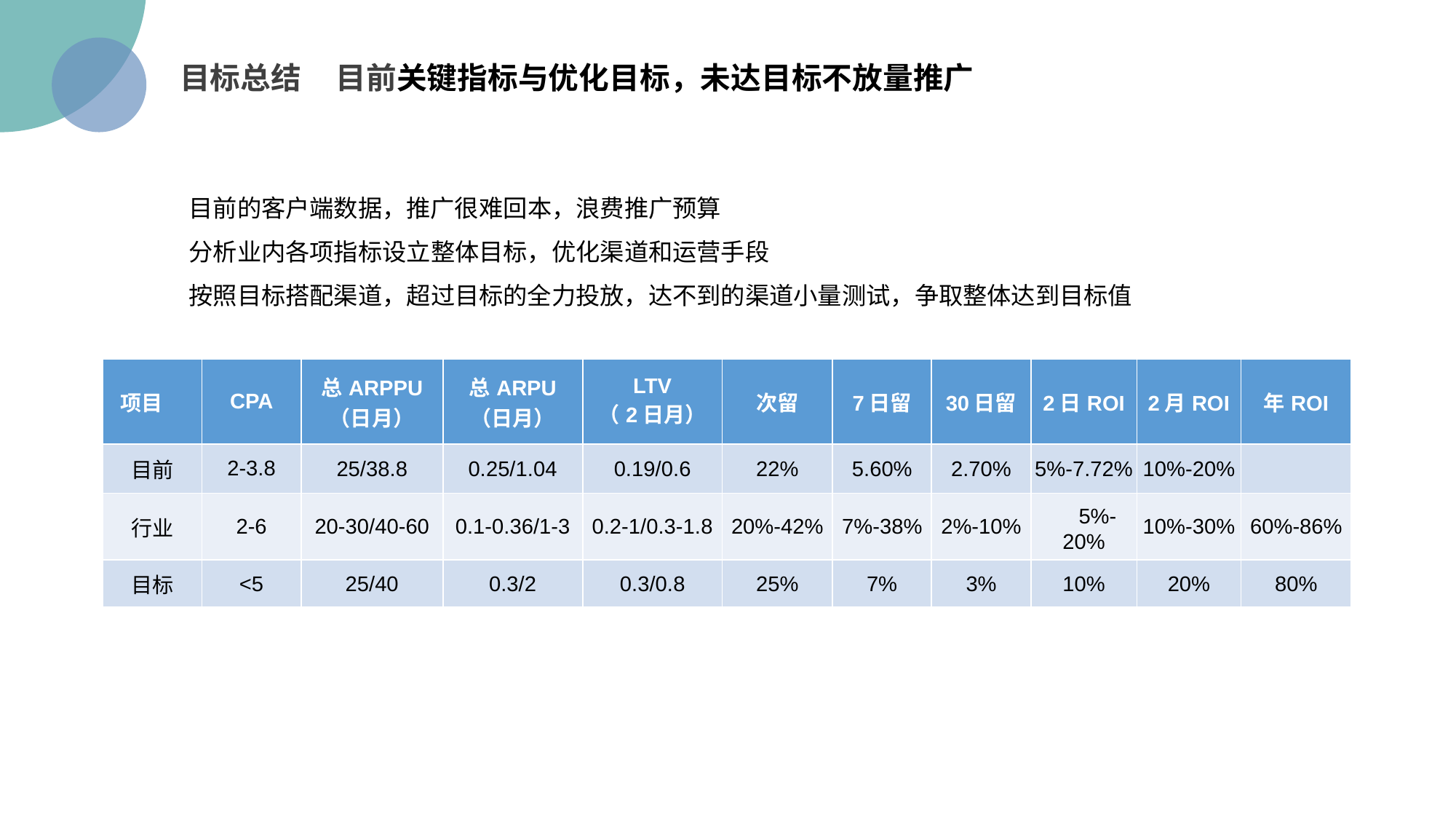

目标总结     目前关键指标与优化目标，未达目标不放量推广
目前的客户端数据，推广很难回本，浪费推广预算
分析业内各项指标设立整体目标，优化渠道和运营手段
按照目标搭配渠道，超过目标的全力投放，达不到的渠道小量测试，争取整体达到目标值
| 项目 | CPA | 总ARPPU （日月） | 总ARPU （日月） | LTV （2日月） | 次留 | 7日留 | 30日留 | 2日ROI | 2月ROI | 年ROI |
| --- | --- | --- | --- | --- | --- | --- | --- | --- | --- | --- |
| 目前 | 2-3.8 | 25/38.8 | 0.25/1.04 | 0.19/0.6 | 22% | 5.60% | 2.70% | 5%-7.72% | 10%-20% |  |
| 行业 | 2-6 | 20-30/40-60 | 0.1-0.36/1-3 | 0.2-1/0.3-1.8 | 20%-42% | 7%-38% | 2%-10% | 5%-20% | 10%-30% | 60%-86% |
| 目标 | <5 | 25/40 | 0.3/2 | 0.3/0.8 | 25% | 7% | 3% | 10% | 20% | 80% |